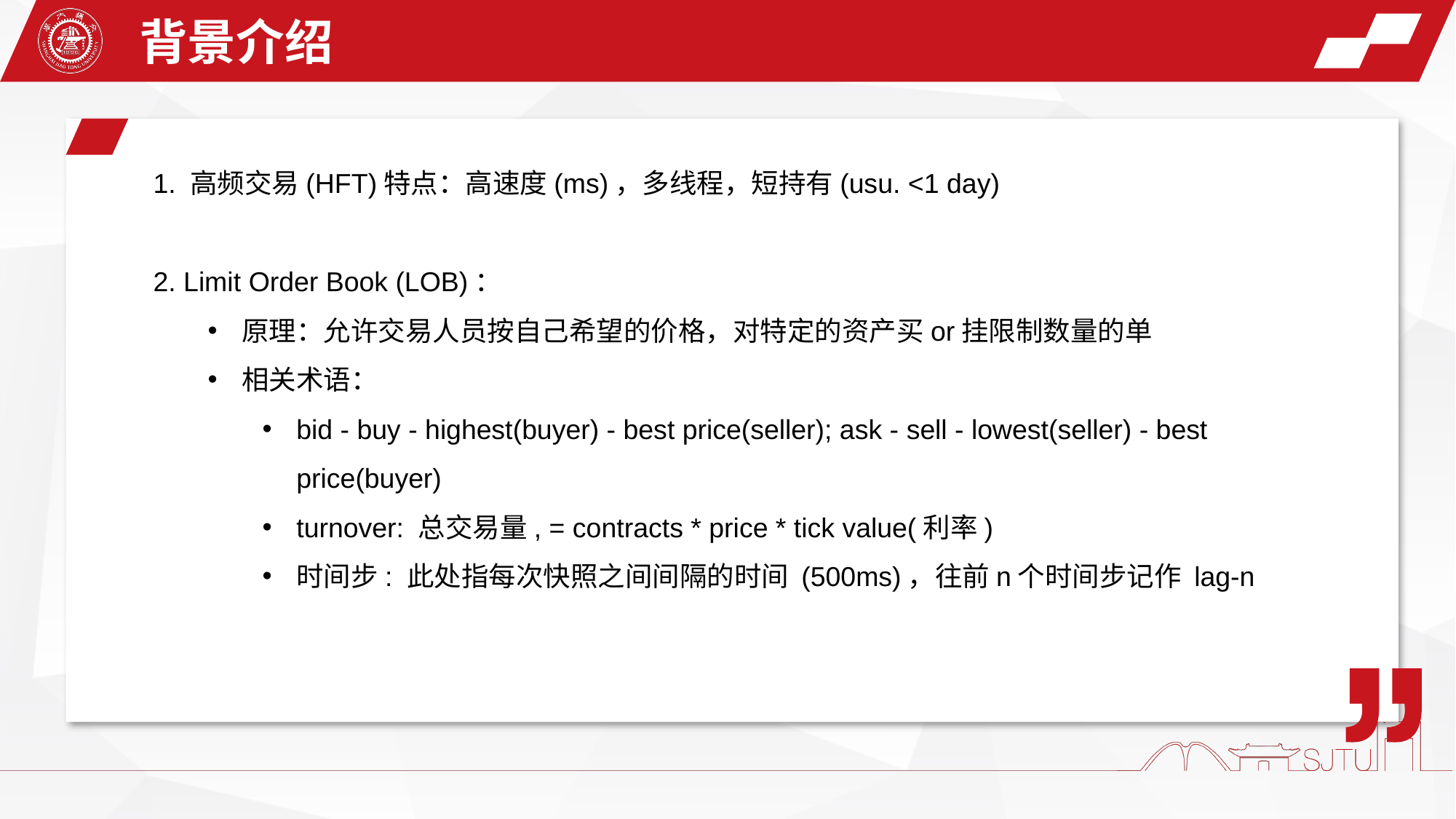

背景介绍

1. 高频交易(HFT)特点：高速度(ms)，多线程，短持有(usu. <1 day)

2. Limit Order Book (LOB)：
原理：允许交易人员按自己希望的价格，对特定的资产买or挂限制数量的单
相关术语：
bid - buy - highest(buyer) - best price(seller); ask - sell - lowest(seller) - best price(buyer)
turnover: 总交易量, = contracts * price * tick value(利率)
时间步: 此处指每次快照之间间隔的时间 (500ms)，往前n个时间步记作 lag-n